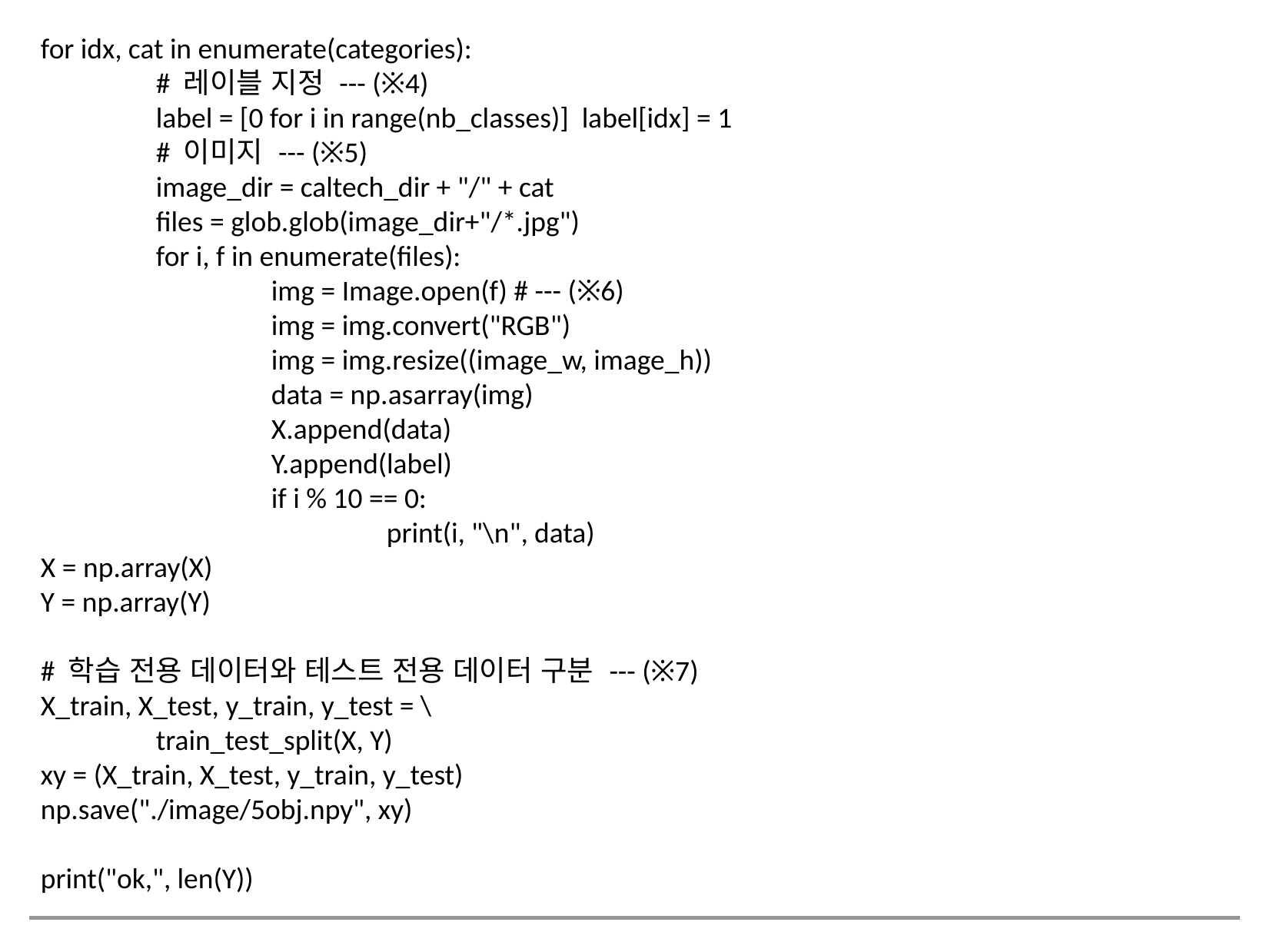

for idx, cat in enumerate(categories):
	# 레이블 지정 --- (※4)
	label = [0 for i in range(nb_classes)]  label[idx] = 1
	# 이미지 --- (※5)
	image_dir = caltech_dir + "/" + cat
	files = glob.glob(image_dir+"/*.jpg")
	for i, f in enumerate(files):
		img = Image.open(f) # --- (※6)
		img = img.convert("RGB")
		img = img.resize((image_w, image_h))
		data = np.asarray(img)
		X.append(data)
		Y.append(label)
		if i % 10 == 0:
			print(i, "\n", data)
X = np.array(X)
Y = np.array(Y)

# 학습 전용 데이터와 테스트 전용 데이터 구분 --- (※7)
X_train, X_test, y_train, y_test = \
	train_test_split(X, Y)
xy = (X_train, X_test, y_train, y_test)
np.save("./image/5obj.npy", xy)

print("ok,", len(Y))